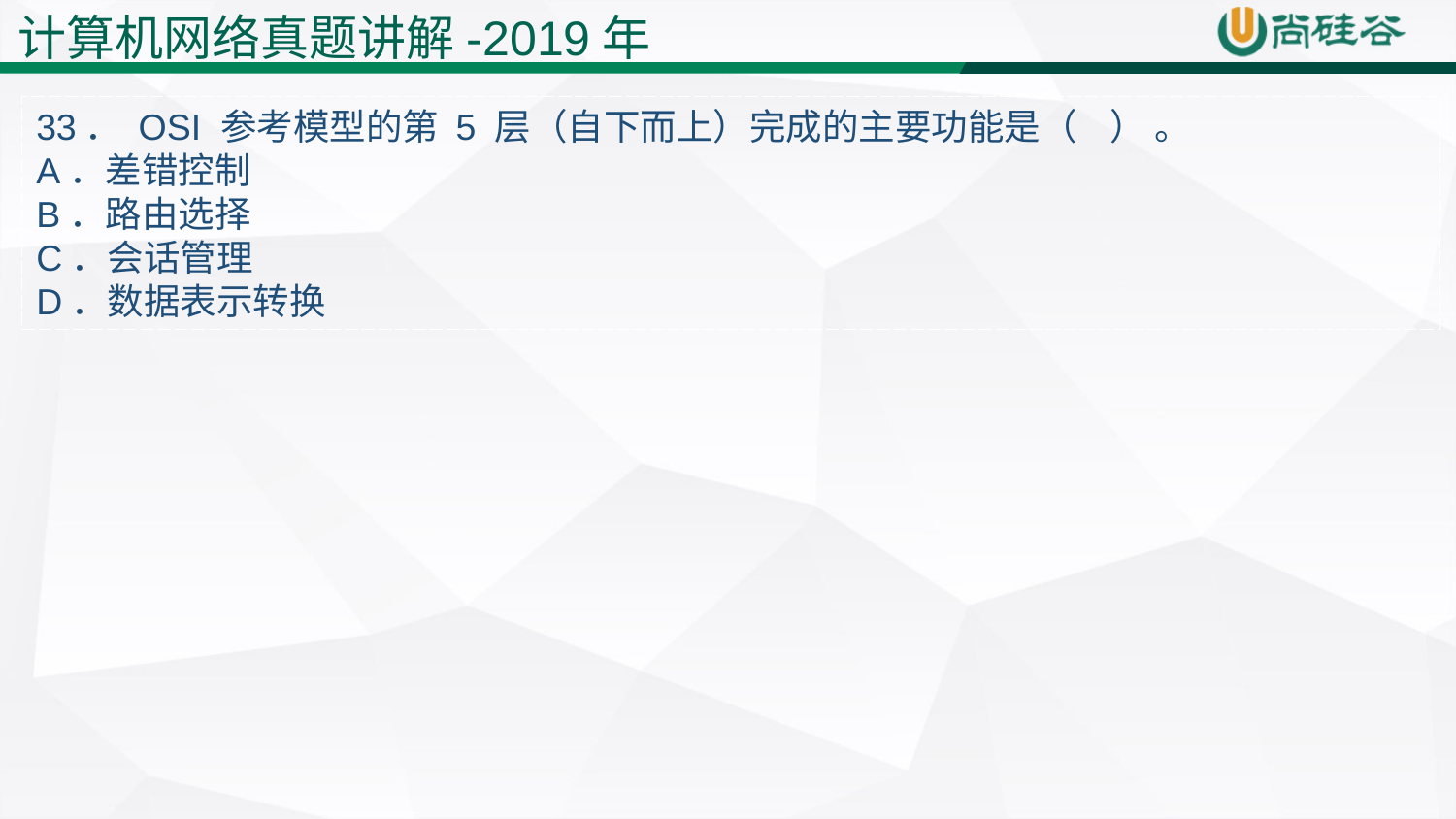

计算机网络真题讲解-2019年

33． OSI 参考模型的第 5 层（自下而上）完成的主要功能是（    ） 。
A．差错控制
B．路由选择
C．会话管理
D．数据表示转换